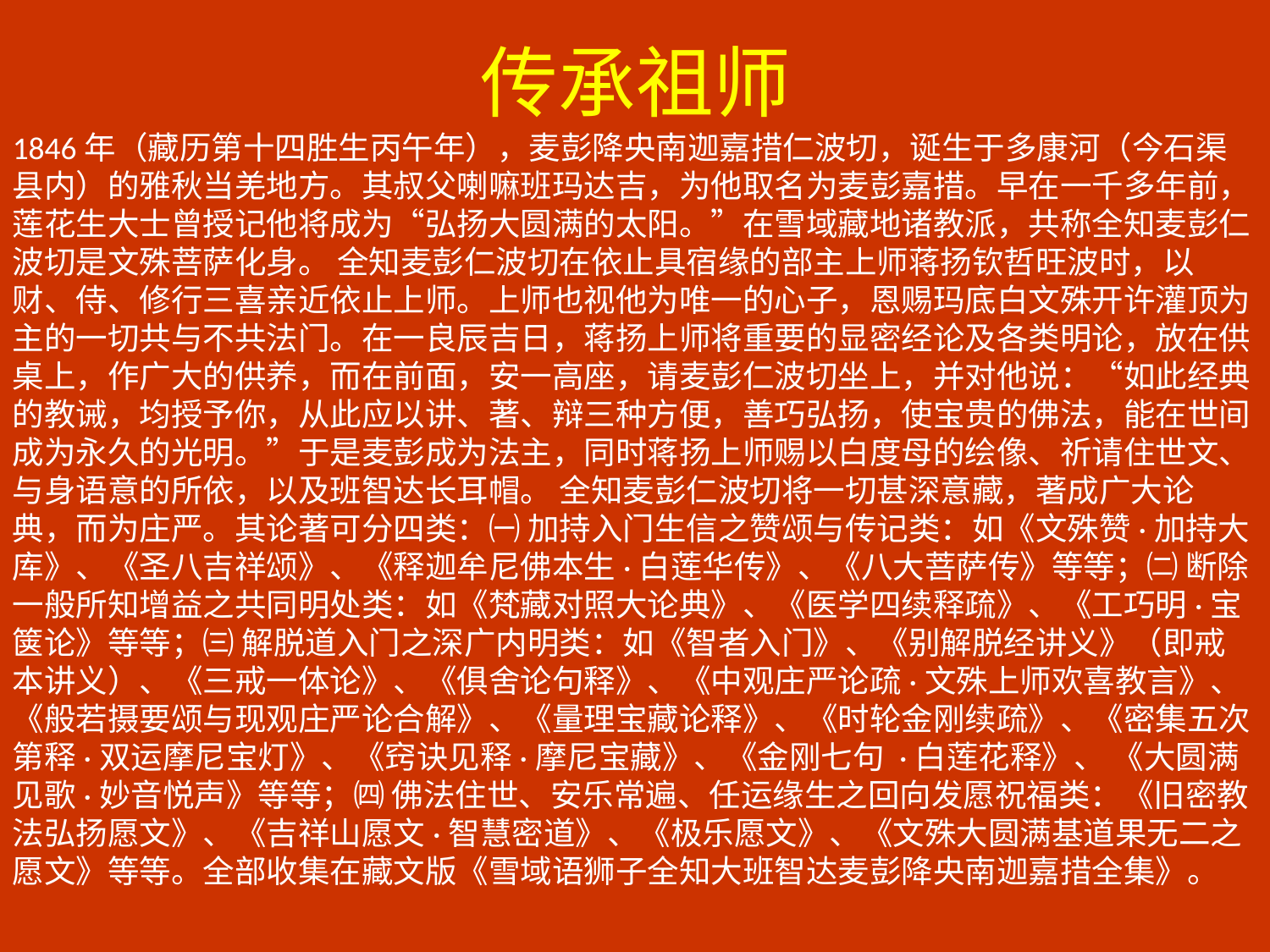

# 传承祖师
1846年（藏历第十四胜生丙午年），麦彭降央南迦嘉措仁波切，诞生于多康河（今石渠县内）的雅秋当羌地方。其叔父喇嘛班玛达吉，为他取名为麦彭嘉措。早在一千多年前，莲花生大士曾授记他将成为“弘扬大圆满的太阳。”在雪域藏地诸教派，共称全知麦彭仁波切是文殊菩萨化身。 全知麦彭仁波切在依止具宿缘的部主上师蒋扬钦哲旺波时，以财、侍、修行三喜亲近依止上师。上师也视他为唯一的心子，恩赐玛底白文殊开许灌顶为主的一切共与不共法门。在一良辰吉日，蒋扬上师将重要的显密经论及各类明论，放在供桌上，作广大的供养，而在前面，安一高座，请麦彭仁波切坐上，并对他说：“如此经典的教诫，均授予你，从此应以讲、著、辩三种方便，善巧弘扬，使宝贵的佛法，能在世间成为永久的光明。”于是麦彭成为法主，同时蒋扬上师赐以白度母的绘像、祈请住世文、与身语意的所依，以及班智达长耳帽。 全知麦彭仁波切将一切甚深意藏，著成广大论典，而为庄严。其论著可分四类：㈠ 加持入门生信之赞颂与传记类：如《文殊赞·加持大库》、《圣八吉祥颂》、《释迦牟尼佛本生·白莲华传》、《八大菩萨传》等等；㈡ 断除一般所知增益之共同明处类：如《梵藏对照大论典》、《医学四续释疏》、《工巧明·宝箧论》等等；㈢ 解脱道入门之深广内明类：如《智者入门》、《别解脱经讲义》（即戒本讲义）、《三戒一体论》、《俱舍论句释》、《中观庄严论疏·文殊上师欢喜教言》、《般若摄要颂与现观庄严论合解》、《量理宝藏论释》、《时轮金刚续疏》、《密集五次第释·双运摩尼宝灯》、《窍诀见释·摩尼宝藏》、《金刚七句 ·白莲花释》、 《大圆满见歌·妙音悦声》等等；㈣ 佛法住世、安乐常遍、任运缘生之回向发愿祝福类：《旧密教法弘扬愿文》、《吉祥山愿文·智慧密道》、《极乐愿文》、《文殊大圆满基道果无二之愿文》等等。全部收集在藏文版《雪域语狮子全知大班智达麦彭降央南迦嘉措全集》。